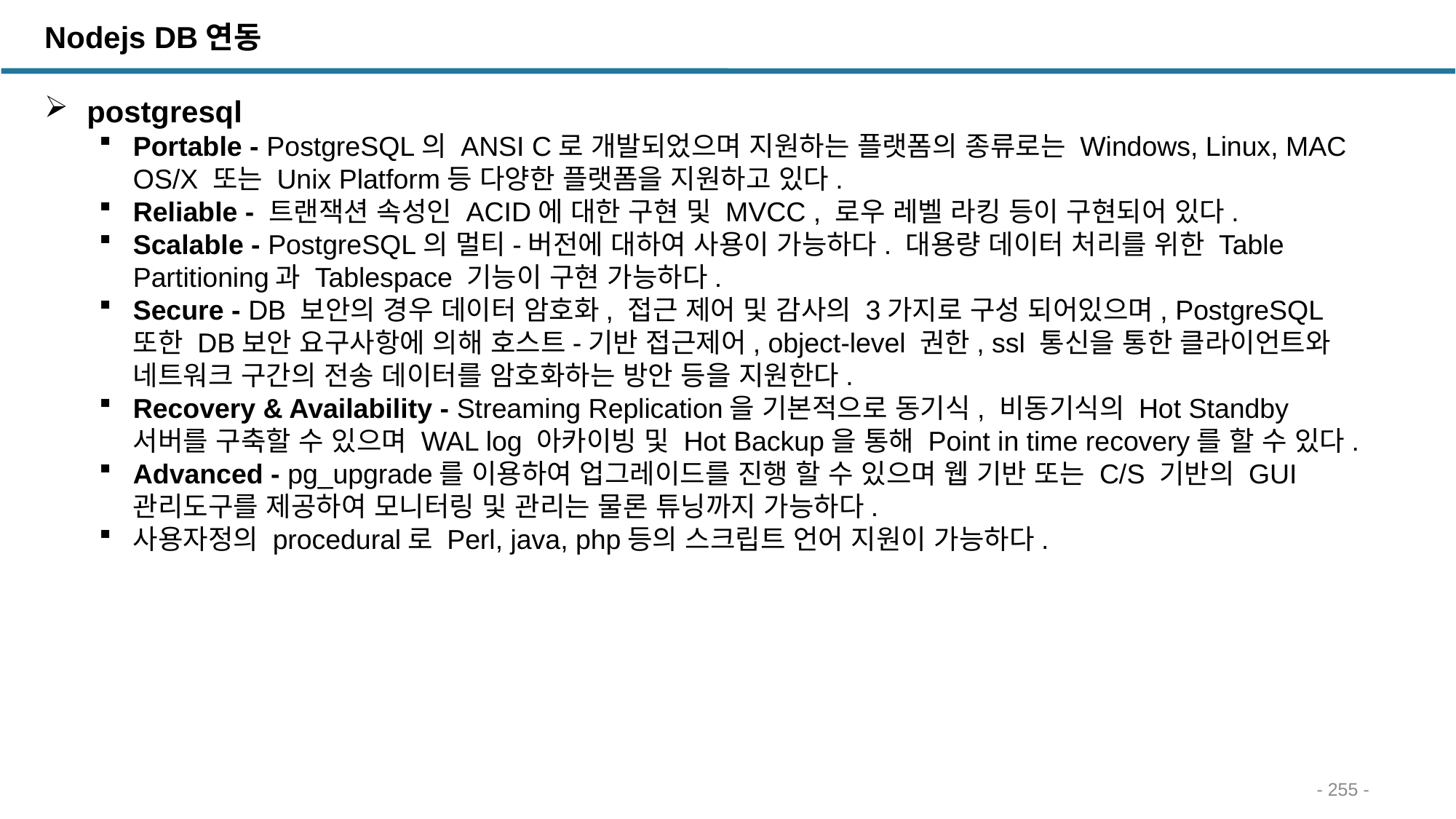

Nodejs DB연동

 postgresql
Portable - PostgreSQL의 ANSI C로 개발되었으며 지원하는 플랫폼의 종류로는 Windows, Linux, MAC OS/X 또는 Unix Platform등 다양한 플랫폼을 지원하고 있다.
Reliable - 트랜잭션 속성인 ACID에 대한 구현 및 MVCC , 로우 레벨 라킹 등이 구현되어 있다.
Scalable - PostgreSQL의 멀티-버전에 대하여 사용이 가능하다. 대용량 데이터 처리를 위한 Table Partitioning과 Tablespace 기능이 구현 가능하다.
Secure - DB 보안의 경우 데이터 암호화, 접근 제어 및 감사의 3가지로 구성 되어있으며, PostgreSQL 또한 DB보안 요구사항에 의해 호스트-기반 접근제어, object-level 권한, ssl 통신을 통한 클라이언트와 네트워크 구간의 전송 데이터를 암호화하는 방안 등을 지원한다.
Recovery & Availability - Streaming Replication을 기본적으로 동기식, 비동기식의 Hot Standby 서버를 구축할 수 있으며 WAL log 아카이빙 및 Hot Backup을 통해 Point in time recovery를 할 수 있다.
Advanced - pg_upgrade를 이용하여 업그레이드를 진행 할 수 있으며 웹 기반 또는 C/S 기반의 GUI관리도구를 제공하여 모니터링 및 관리는 물론 튜닝까지 가능하다.
사용자정의 procedural로 Perl, java, php등의 스크립트 언어 지원이 가능하다.
- 255 -